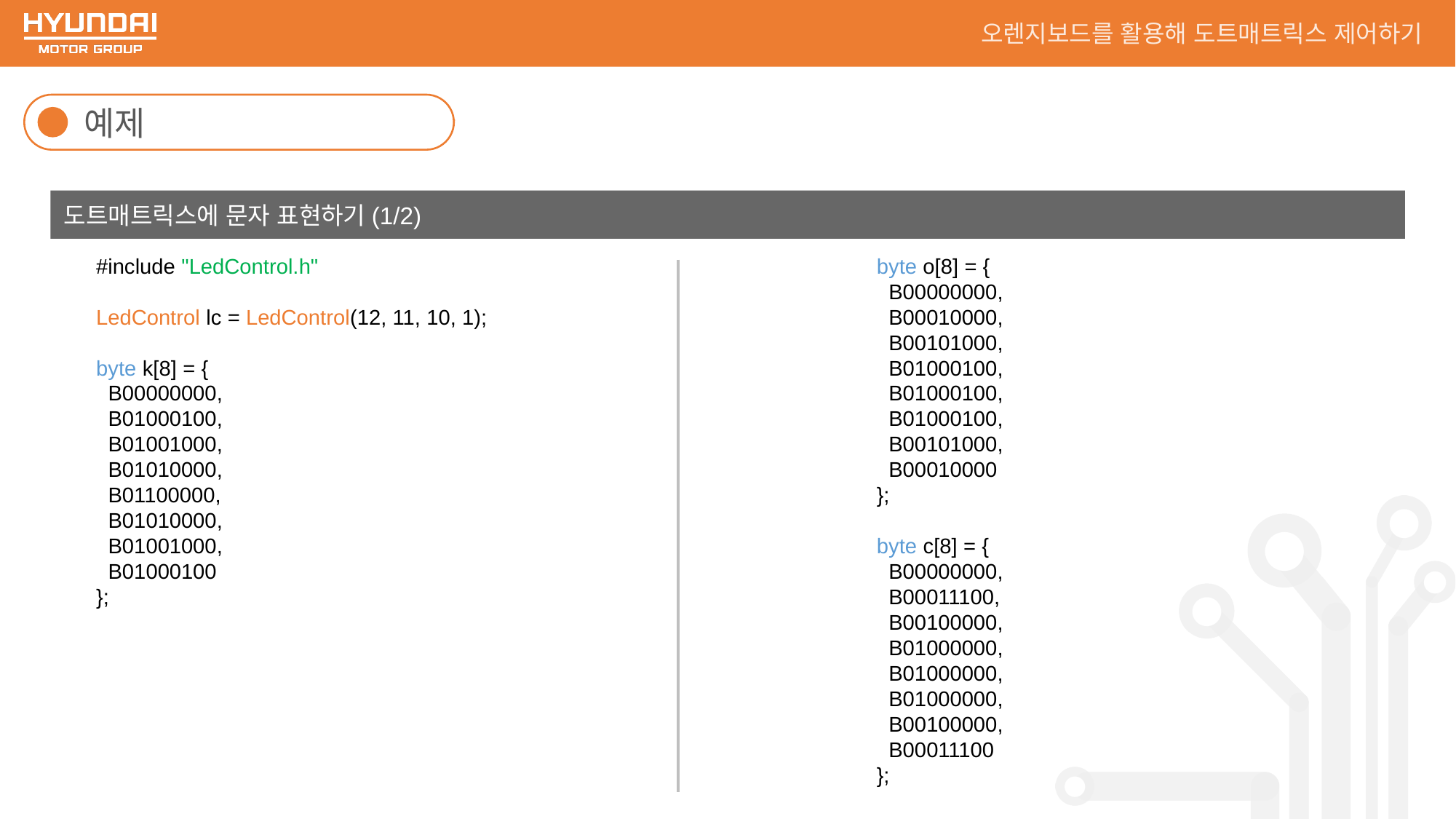

오렌지보드를 활용해 도트매트릭스 제어하기
예제

도트매트릭스에 문자 표현하기(1/2)
#include "LedControl.h"

LedControl lc = LedControl(12, 11, 10, 1);

byte k[8] = {
  B00000000,
  B01000100,
  B01001000,
  B01010000,
  B01100000,
  B01010000,
  B01001000,
  B01000100
};
byte o[8] = {
  B00000000,
  B00010000,
  B00101000,
  B01000100,
  B01000100,
  B01000100,
  B00101000,
  B00010000
};

byte c[8] = {
  B00000000,
  B00011100,
  B00100000,
  B01000000,
  B01000000,
  B01000000,
  B00100000,
  B00011100
};